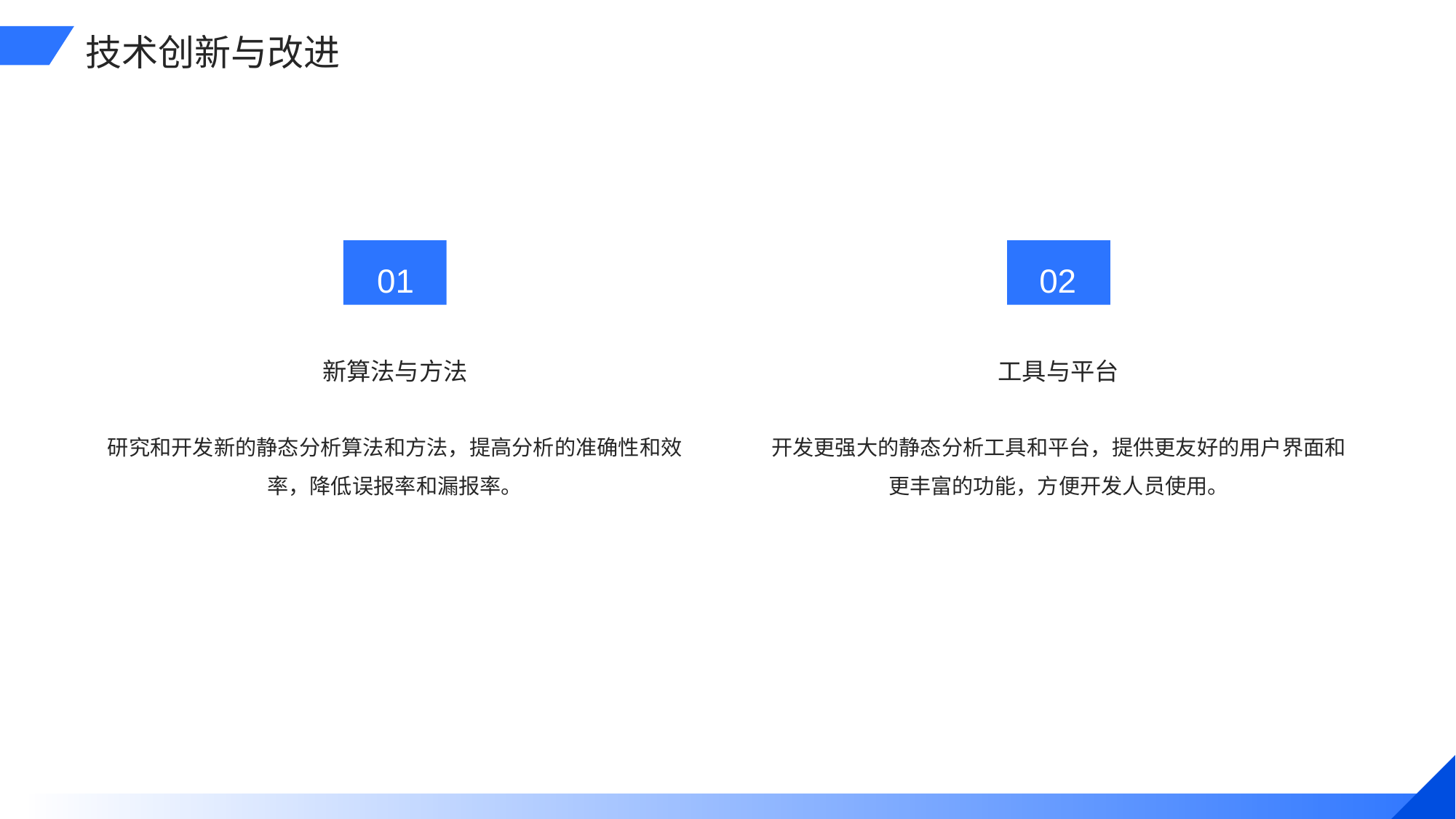

技术创新与改进

01
02
新算法与方法
工具与平台
研究和开发新的静态分析算法和方法，提高分析的准确性和效率，降低误报率和漏报率。
开发更强大的静态分析工具和平台，提供更友好的用户界面和更丰富的功能，方便开发人员使用。